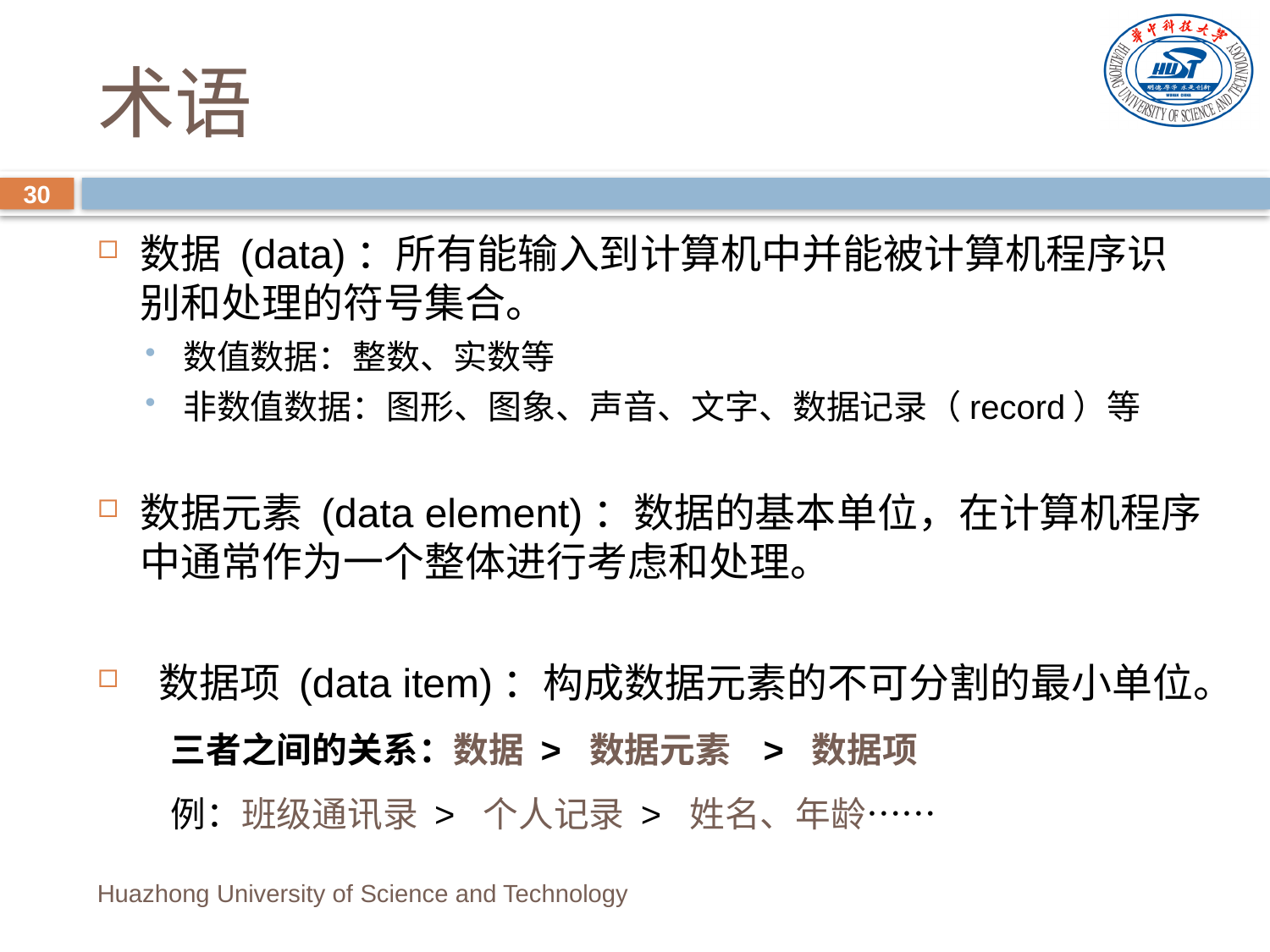

# 术语
30
数据 (data)：所有能输入到计算机中并能被计算机程序识别和处理的符号集合。
数值数据：整数、实数等
非数值数据：图形、图象、声音、文字、数据记录（record）等

数据元素 (data element)：数据的基本单位，在计算机程序中通常作为一个整体进行考虑和处理。

 数据项 (data item)：构成数据元素的不可分割的最小单位。

三者之间的关系：数据 >  数据元素   >  数据项
例：班级通讯录 >  个人记录 >  姓名、年龄……
Huazhong University of Science and Technology